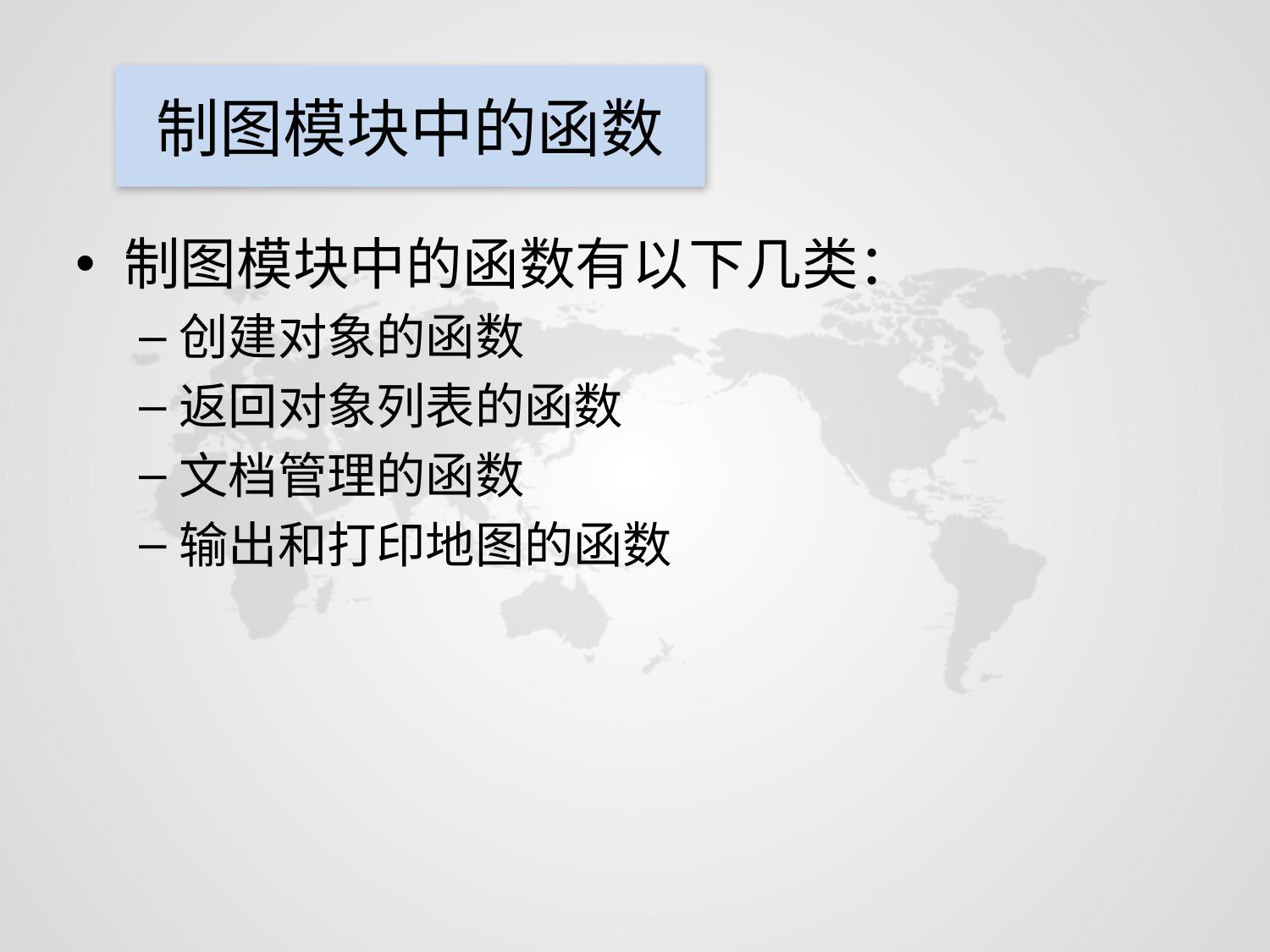

# 制图模块中的函数
制图模块中的函数有以下几类：
创建对象的函数
返回对象列表的函数
文档管理的函数
输出和打印地图的函数